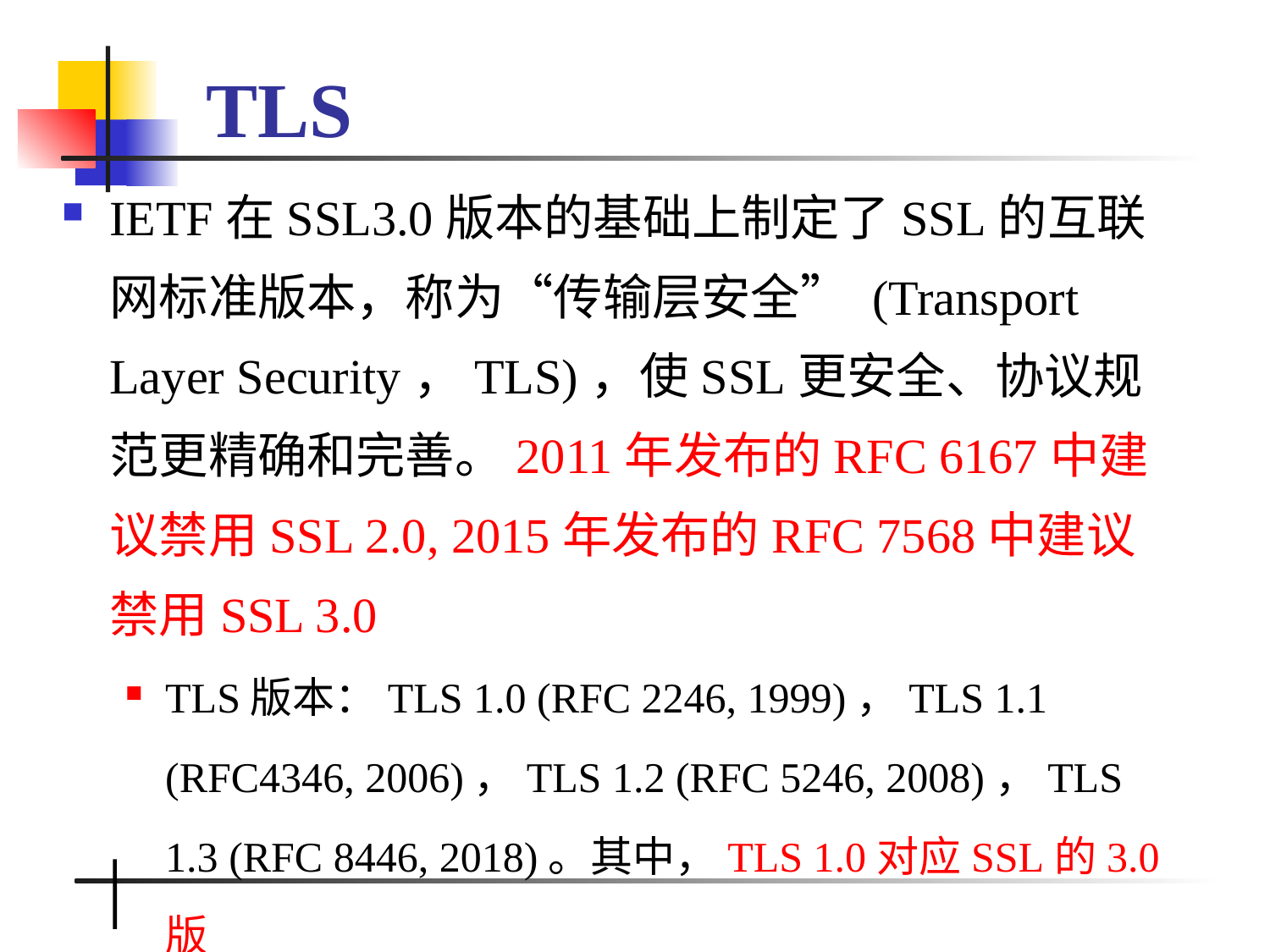

# TLS
IETF在SSL3.0版本的基础上制定了SSL的互联网标准版本，称为“传输层安全” (Transport Layer Security，TLS)，使SSL更安全、协议规范更精确和完善。2011年发布的RFC 6167中建议禁用SSL 2.0, 2015年发布的RFC 7568中建议禁用SSL 3.0
TLS版本：TLS 1.0 (RFC 2246, 1999)，TLS 1.1 (RFC4346, 2006)，TLS 1.2 (RFC 5246, 2008)，TLS 1.3 (RFC 8446, 2018)。其中，TLS 1.0对应SSL的3.0版
名称：SSL, SSL/TLS